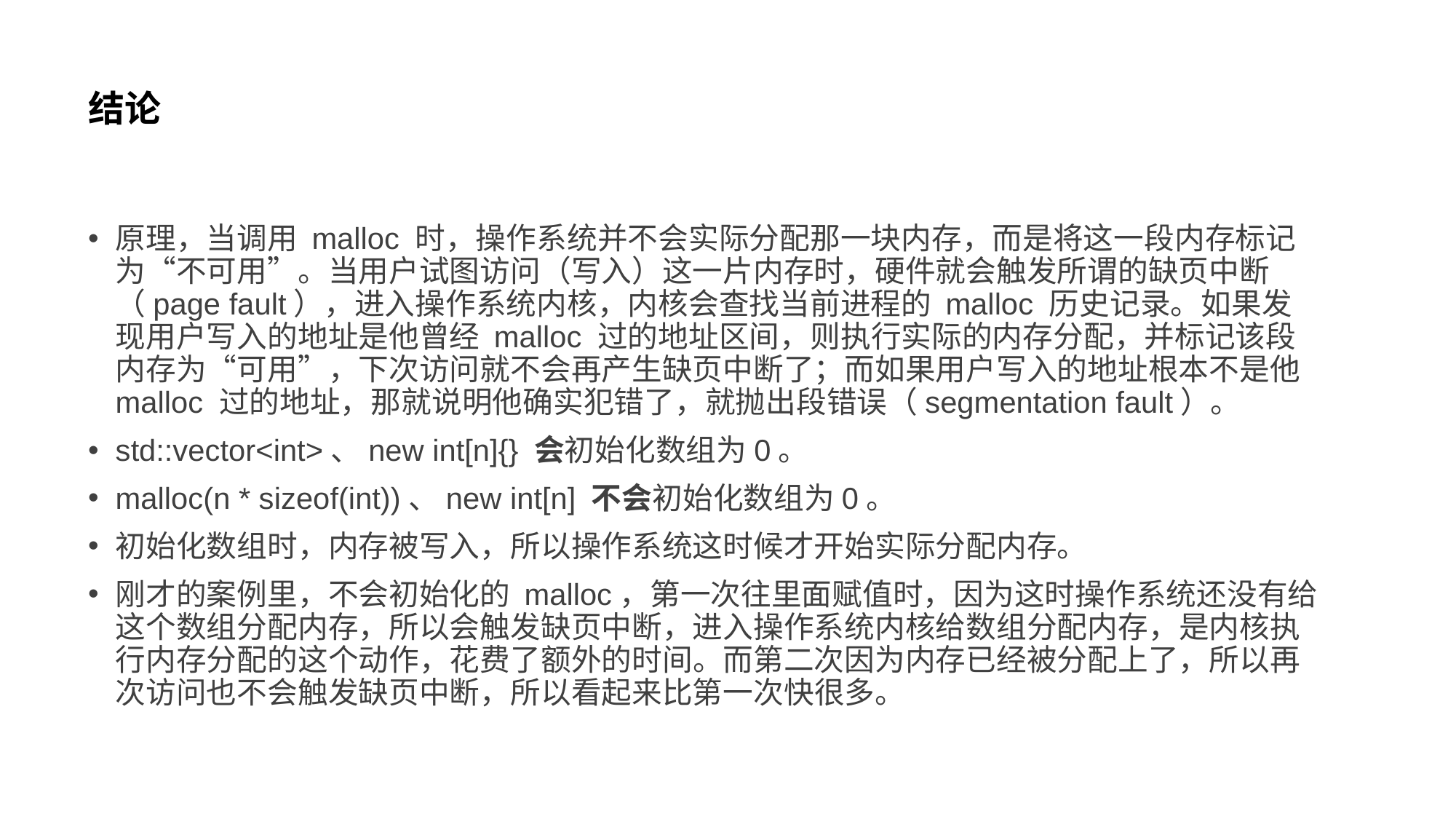

# 结论
原理，当调用 malloc 时，操作系统并不会实际分配那一块内存，而是将这一段内存标记为“不可用”。当用户试图访问（写入）这一片内存时，硬件就会触发所谓的缺页中断（page fault），进入操作系统内核，内核会查找当前进程的 malloc 历史记录。如果发现用户写入的地址是他曾经 malloc 过的地址区间，则执行实际的内存分配，并标记该段内存为“可用”，下次访问就不会再产生缺页中断了；而如果用户写入的地址根本不是他 malloc 过的地址，那就说明他确实犯错了，就抛出段错误（segmentation fault）。
std::vector<int>、new int[n]{} 会初始化数组为0。
malloc(n * sizeof(int))、new int[n] 不会初始化数组为0。
初始化数组时，内存被写入，所以操作系统这时候才开始实际分配内存。
刚才的案例里，不会初始化的 malloc，第一次往里面赋值时，因为这时操作系统还没有给这个数组分配内存，所以会触发缺页中断，进入操作系统内核给数组分配内存，是内核执行内存分配的这个动作，花费了额外的时间。而第二次因为内存已经被分配上了，所以再次访问也不会触发缺页中断，所以看起来比第一次快很多。